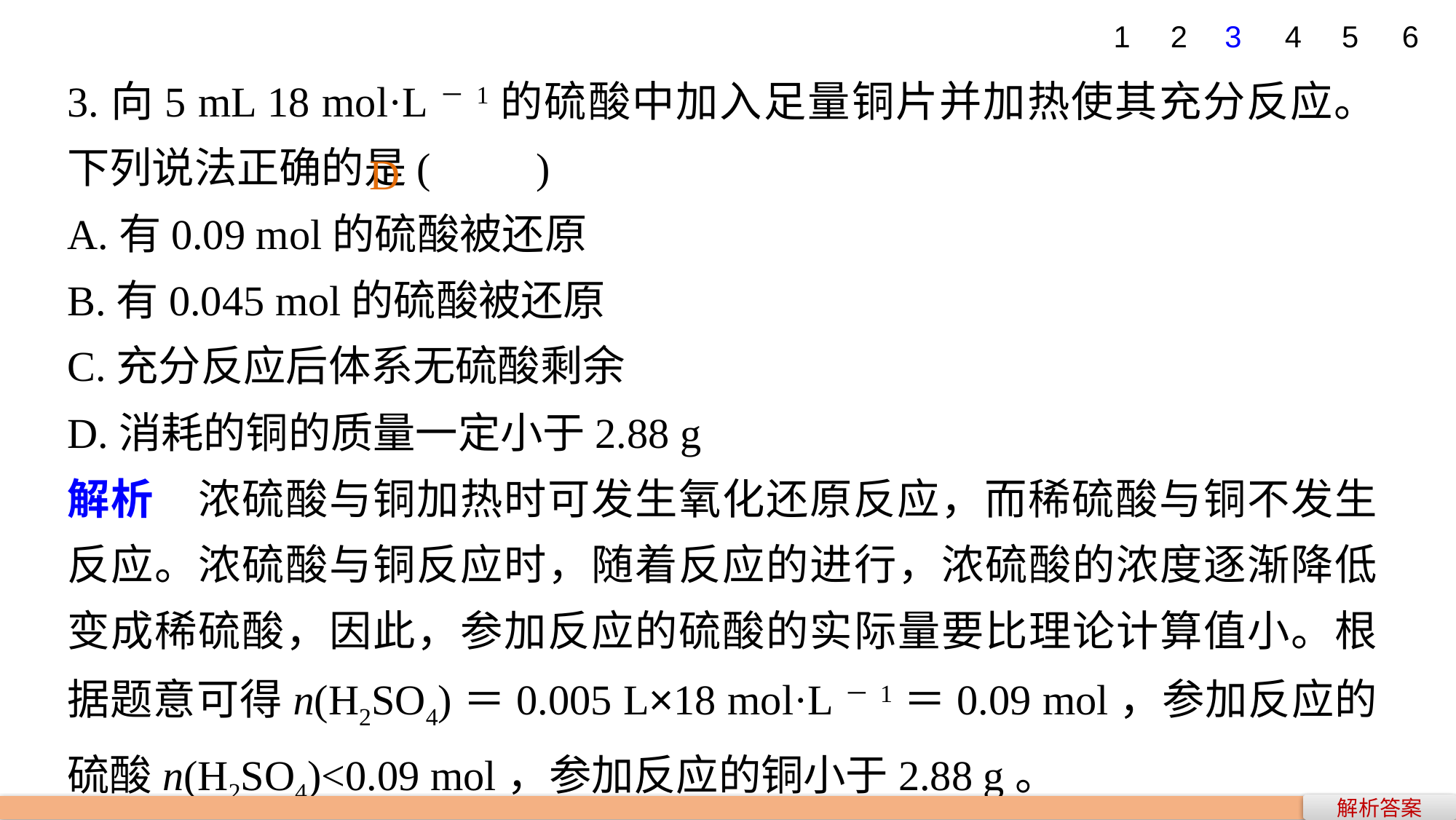

1
2
3
4
5
6
3.向5 mL 18 mol·L－1的硫酸中加入足量铜片并加热使其充分反应。下列说法正确的是(　　)
A.有0.09 mol的硫酸被还原
B.有0.045 mol的硫酸被还原
C.充分反应后体系无硫酸剩余
D.消耗的铜的质量一定小于2.88 g
解析　浓硫酸与铜加热时可发生氧化还原反应，而稀硫酸与铜不发生反应。浓硫酸与铜反应时，随着反应的进行，浓硫酸的浓度逐渐降低变成稀硫酸，因此，参加反应的硫酸的实际量要比理论计算值小。根据题意可得n(H2SO4)＝0.005 L×18 mol·L－1＝0.09 mol，参加反应的硫酸n(H2SO4)<0.09 mol，参加反应的铜小于2.88 g。
D
解析答案